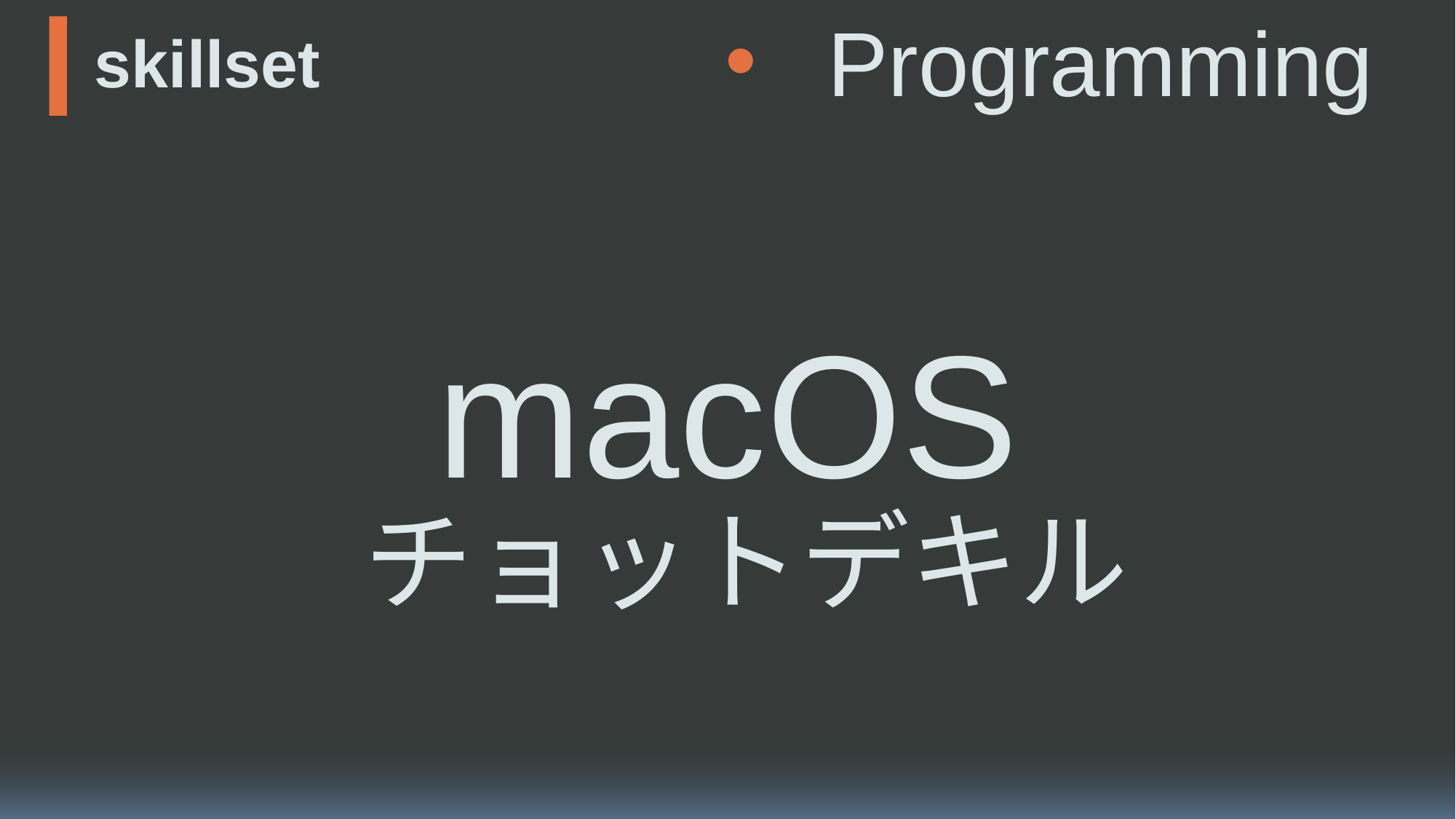

Programming
# skillset
intro
VR
macOS
Windows10
skillset
チョットデキル
I hope you…
at last
Design
Speaking
Other